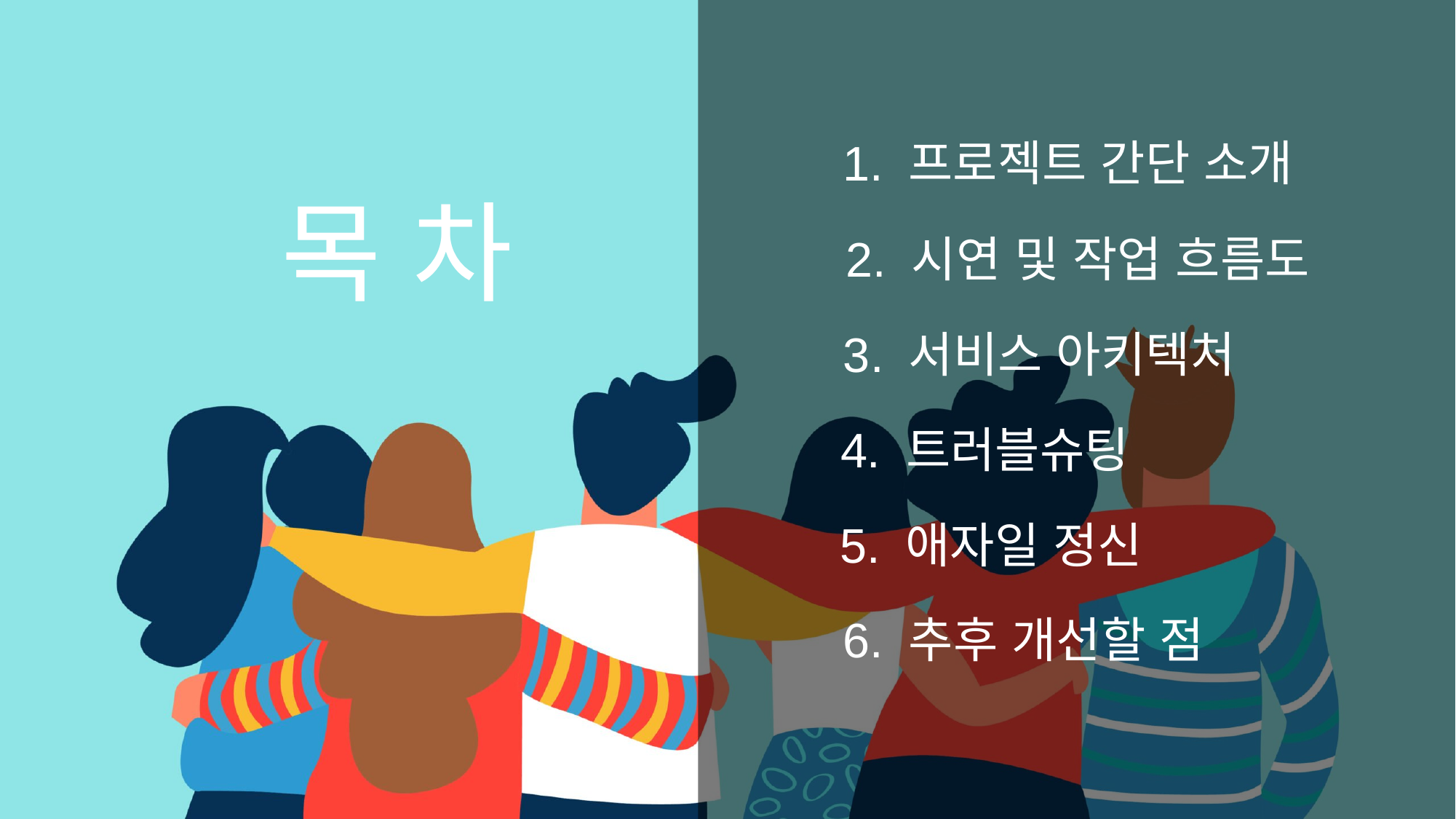

1. 프로젝트 간단 소개
목 차
2. 시연 및 작업 흐름도
3. 서비스 아키텍처
4. 트러블슈팅
5. 애자일 정신
6. 추후 개선할 점